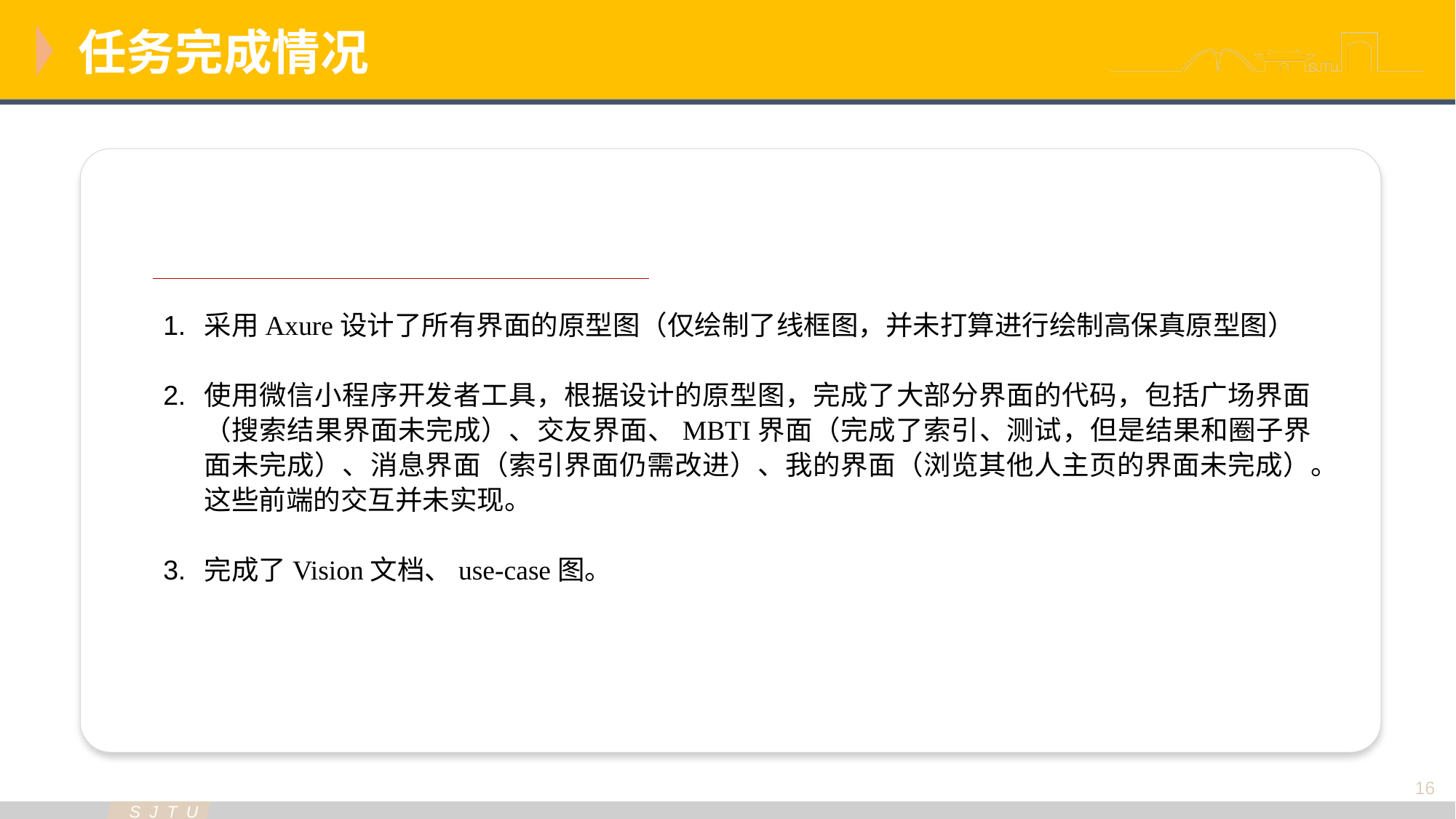

任务完成情况

采用Axure设计了所有界面的原型图（仅绘制了线框图，并未打算进行绘制高保真原型图）

使用微信小程序开发者工具，根据设计的原型图，完成了大部分界面的代码，包括广场界面（搜索结果界面未完成）、交友界面、MBTI界面（完成了索引、测试，但是结果和圈子界面未完成）、消息界面（索引界面仍需改进）、我的界面（浏览其他人主页的界面未完成）。这些前端的交互并未实现。

完成了Vision文档、use-case图。
16